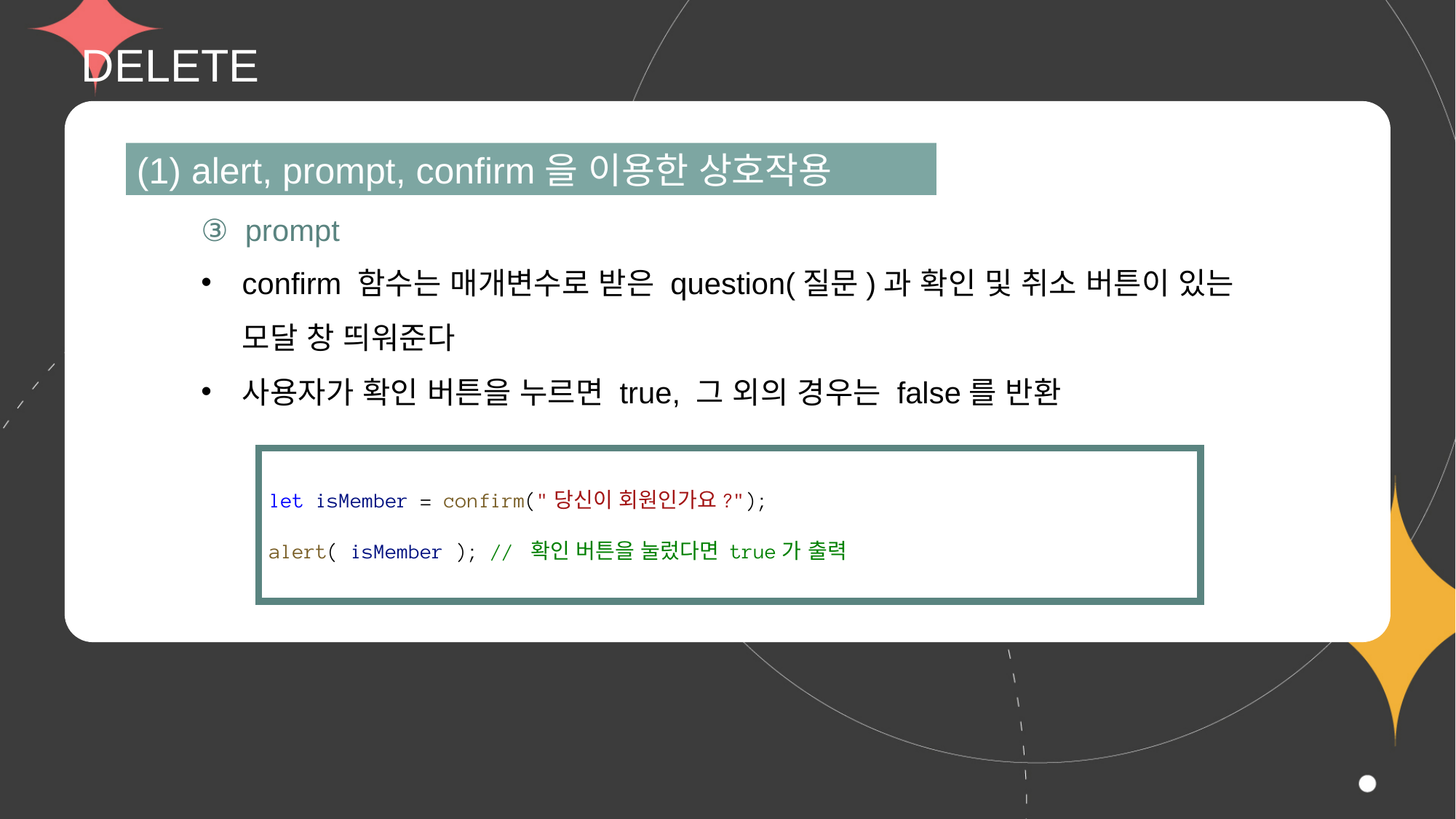

# DELETE
(1) alert, prompt, confirm을 이용한 상호작용
③  prompt
confirm 함수는 매개변수로 받은 question(질문)과 확인 및 취소 버튼이 있는 모달 창 띄워준다
사용자가 확인 버튼을 누르면 true, 그 외의 경우는 false를 반환
let isMember = confirm("당신이 회원인가요?");
alert( isMember ); // 확인 버튼을 눌렀다면 true가 출력